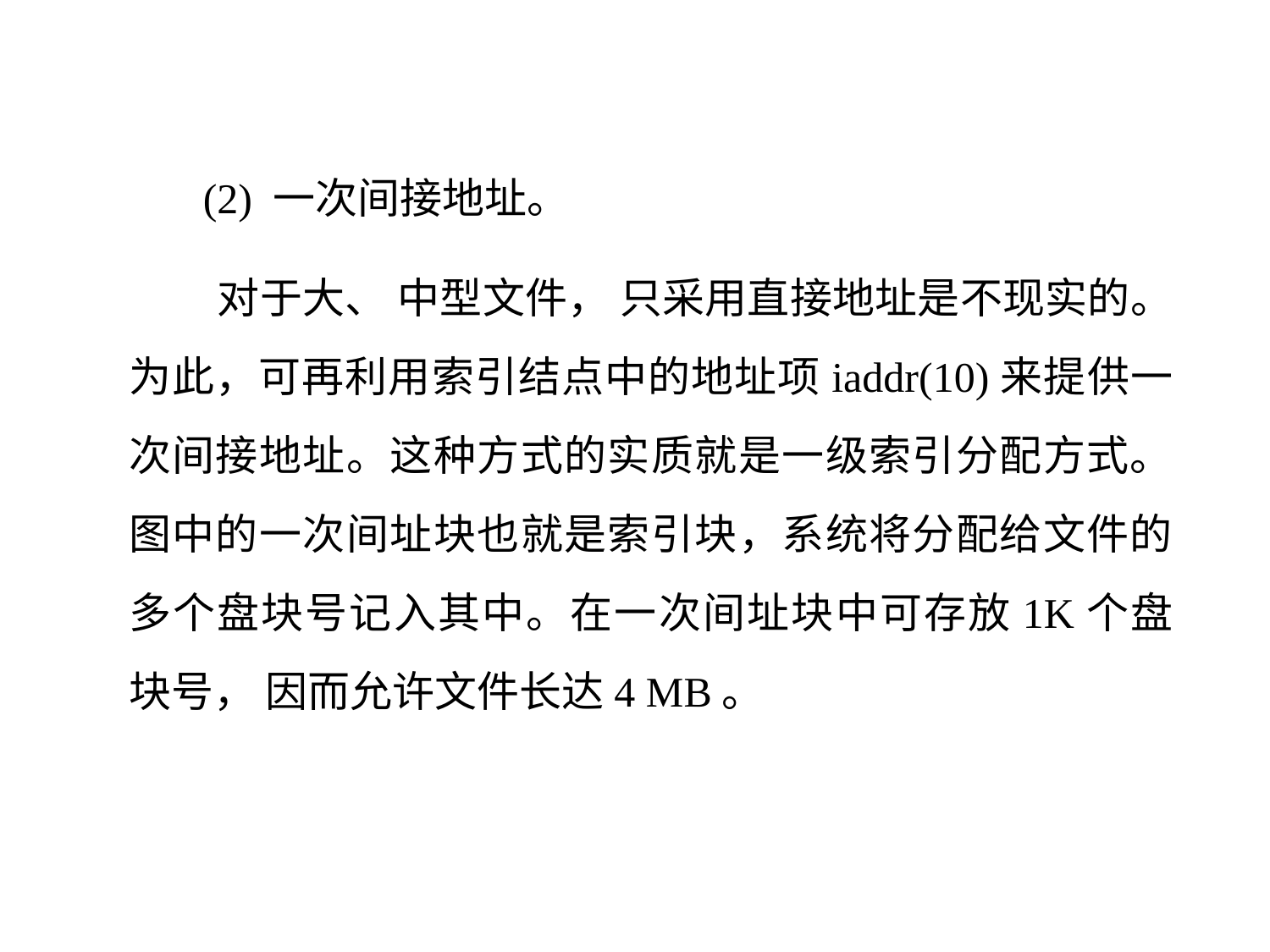

(2) 一次间接地址。
        对于大、 中型文件， 只采用直接地址是不现实的。 为此，可再利用索引结点中的地址项iaddr(10)来提供一次间接地址。这种方式的实质就是一级索引分配方式。图中的一次间址块也就是索引块，系统将分配给文件的多个盘块号记入其中。在一次间址块中可存放1K个盘块号， 因而允许文件长达4 MB。